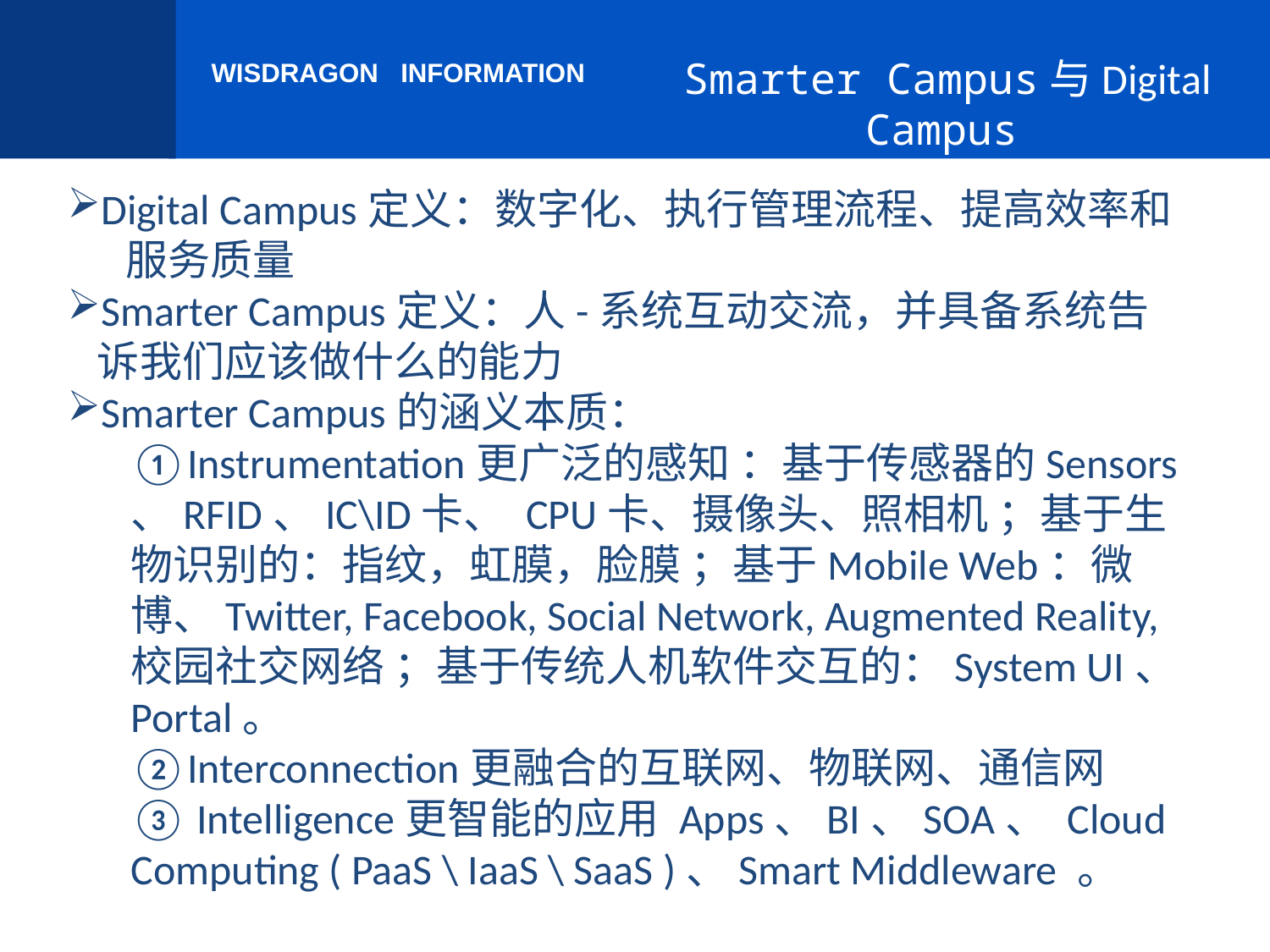

Smarter Campus与Digital Campus
Digital Campus定义：数字化、执行管理流程、提高效率和     服务质量
Smarter Campus定义：人-系统互动交流，并具备系统告诉我们应该做什么的能力
Smarter Campus的涵义本质：
①Instrumentation更广泛的感知 ：基于传感器的Sensors 、RFID、IC\ID卡、 CPU卡、摄像头、照相机 ；基于生物识别的：指纹，虹膜，脸膜 ；基于Mobile Web：微博、Twitter, Facebook, Social Network, Augmented Reality, 校园社交网络 ；基于传统人机软件交互的：System UI、Portal。
②Interconnection更融合的互联网、物联网、通信网
③ Intelligence更智能的应用 Apps、BI、SOA、 Cloud Computing ( PaaS \ IaaS \ SaaS )、Smart Middleware 。